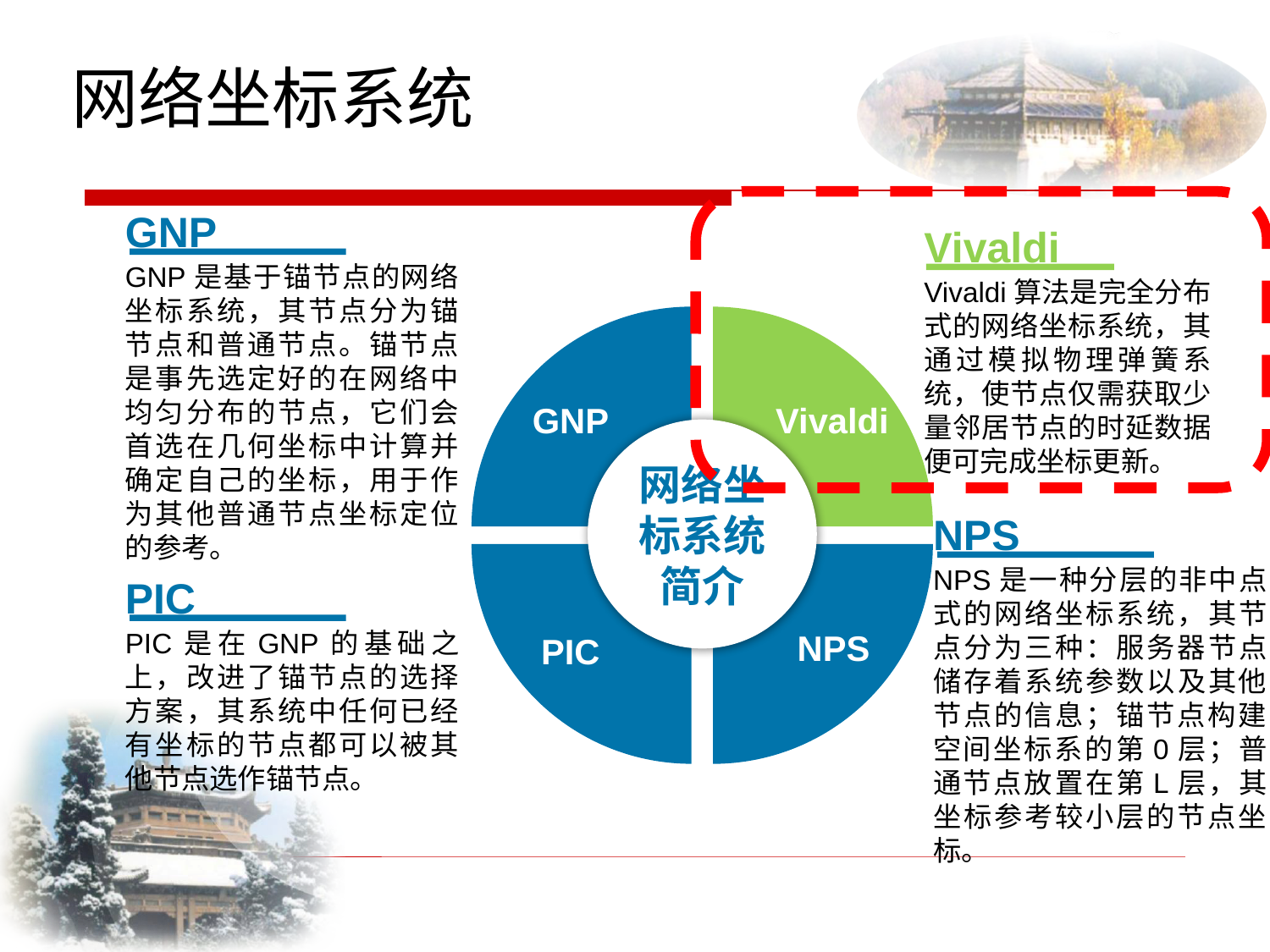

网络坐标系统

GNP

GNP是基于锚节点的网络坐标系统，其节点分为锚节点和普通节点。锚节点是事先选定好的在网络中均匀分布的节点，它们会首选在几何坐标中计算并确定自己的坐标，用于作为其他普通节点坐标定位的参考。
Vivaldi

Vivaldi算法是完全分布式的网络坐标系统，其通过模拟物理弹簧系统，使节点仅需获取少量邻居节点的时延数据便可完成坐标更新。

GNP
网络坐标系统简介
Vivaldi
NPS

NPS是一种分层的非中点式的网络坐标系统，其节点分为三种：服务器节点储存着系统参数以及其他节点的信息；锚节点构建空间坐标系的第0层；普通节点放置在第L层，其坐标参考较小层的节点坐标。
PIC

PIC是在GNP的基础之上，改进了锚节点的选择方案，其系统中任何已经有坐标的节点都可以被其他节点选作锚节点。
NPS
PIC